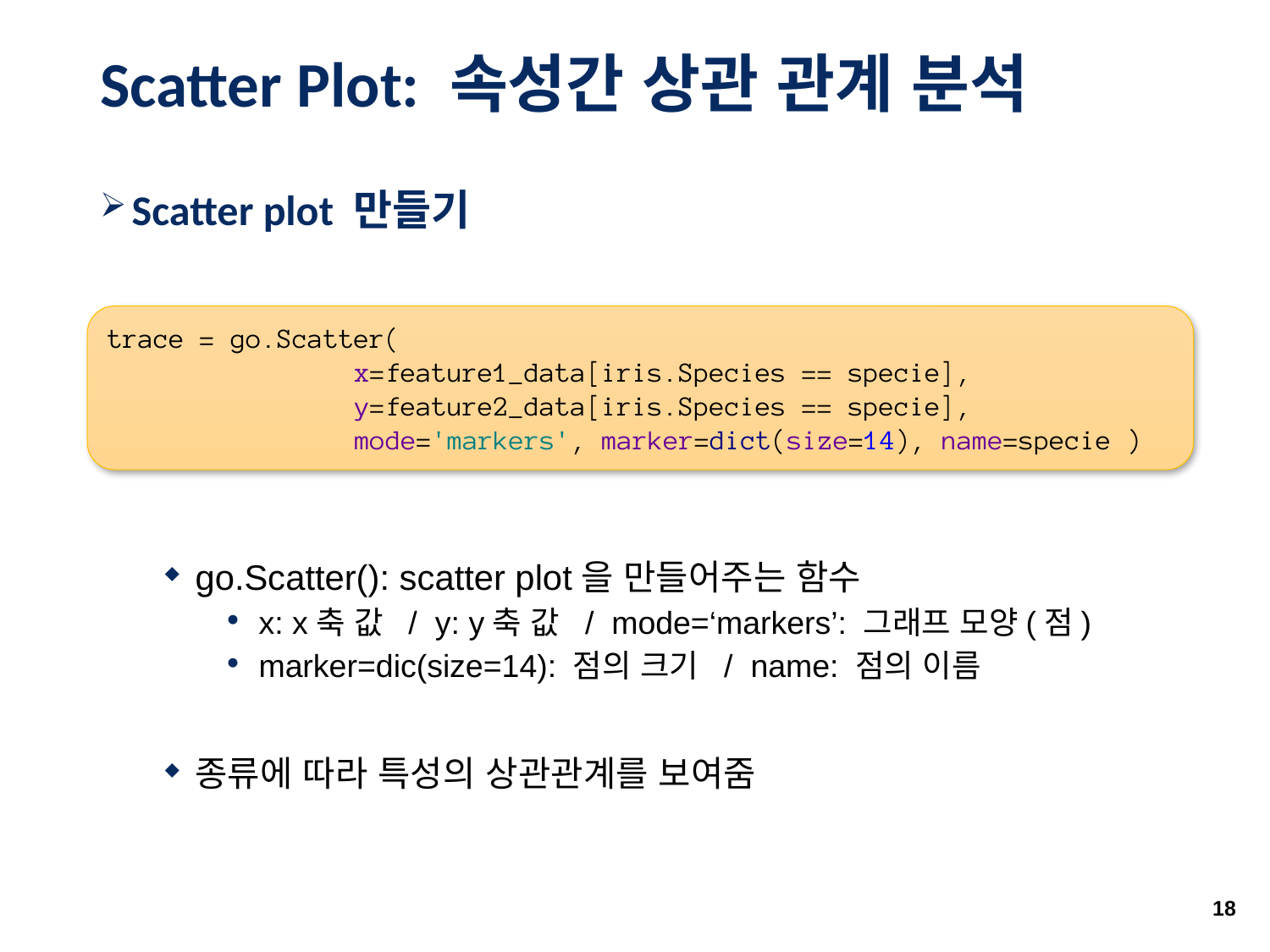

# Scatter Plot: 속성간 상관 관계 분석
Scatter plot 만들기

go.Scatter(): scatter plot을 만들어주는 함수
x: x축 값  /  y: y축 값  /  mode=‘markers’: 그래프 모양(점)
marker=dic(size=14): 점의 크기  /  name: 점의 이름

종류에 따라 특성의 상관관계를 보여줌

trace = go.Scatter(
                x=feature1_data[iris.Species == specie],
                y=feature2_data[iris.Species == specie],
                mode='markers', marker=dict(size=14), name=specie )
18